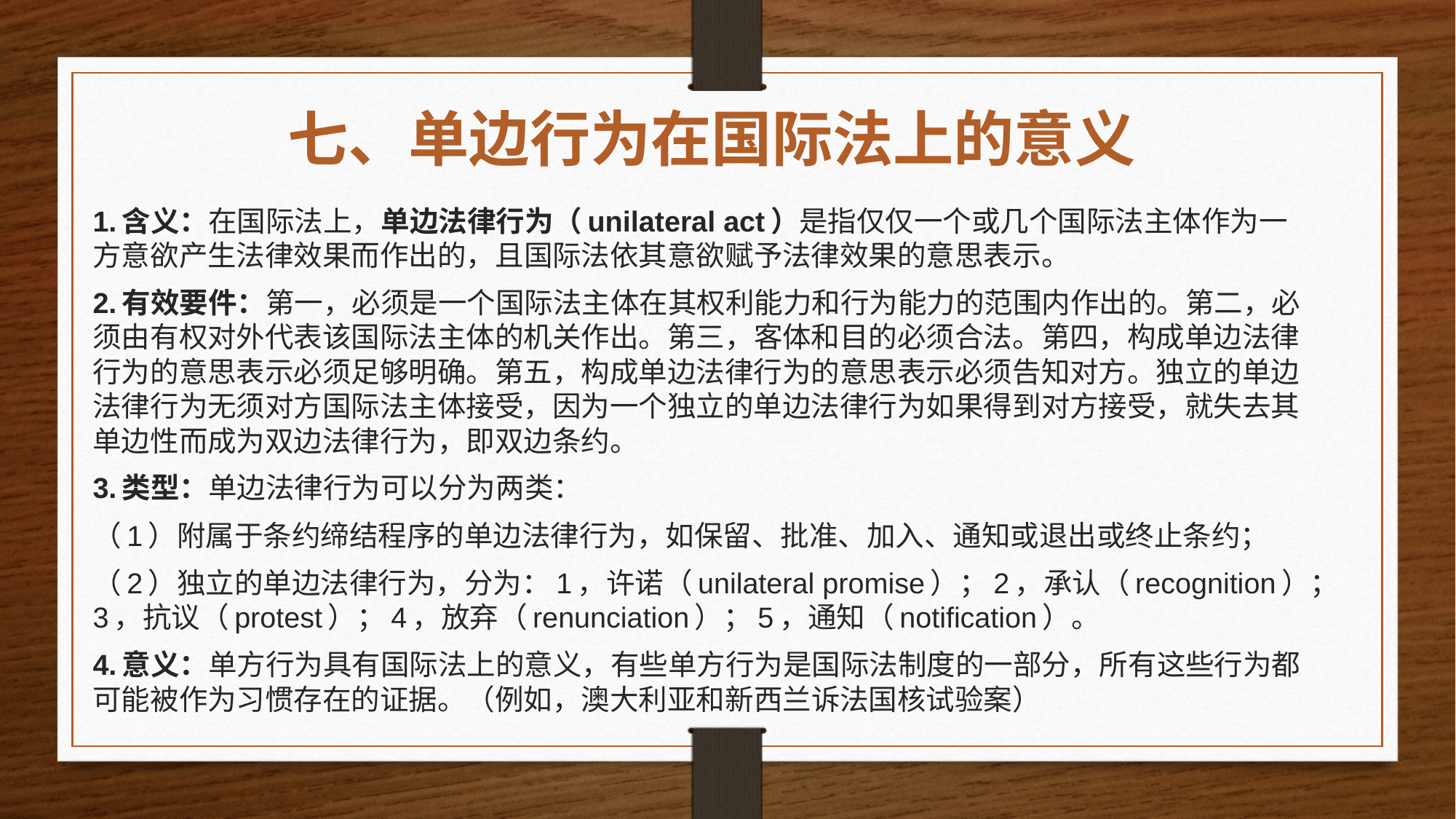

# 七、单边行为在国际法上的意义
1.含义：在国际法上，单边法律行为（unilateral act）是指仅仅一个或几个国际法主体作为一方意欲产生法律效果而作出的，且国际法依其意欲赋予法律效果的意思表示。
2.有效要件：第一，必须是一个国际法主体在其权利能力和行为能力的范围内作出的。第二，必须由有权对外代表该国际法主体的机关作出。第三，客体和目的必须合法。第四，构成单边法律行为的意思表示必须足够明确。第五，构成单边法律行为的意思表示必须告知对方。独立的单边法律行为无须对方国际法主体接受，因为一个独立的单边法律行为如果得到对方接受，就失去其单边性而成为双边法律行为，即双边条约。
3.类型：单边法律行为可以分为两类：
（1）附属于条约缔结程序的单边法律行为，如保留、批准、加入、通知或退出或终止条约；
（2）独立的单边法律行为，分为：1，许诺（unilateral promise）；2，承认（recognition）；3，抗议（protest）；4，放弃（renunciation）；5，通知（notification）。
4.意义：单方行为具有国际法上的意义，有些单方行为是国际法制度的一部分，所有这些行为都可能被作为习惯存在的证据。（例如，澳大利亚和新西兰诉法国核试验案）